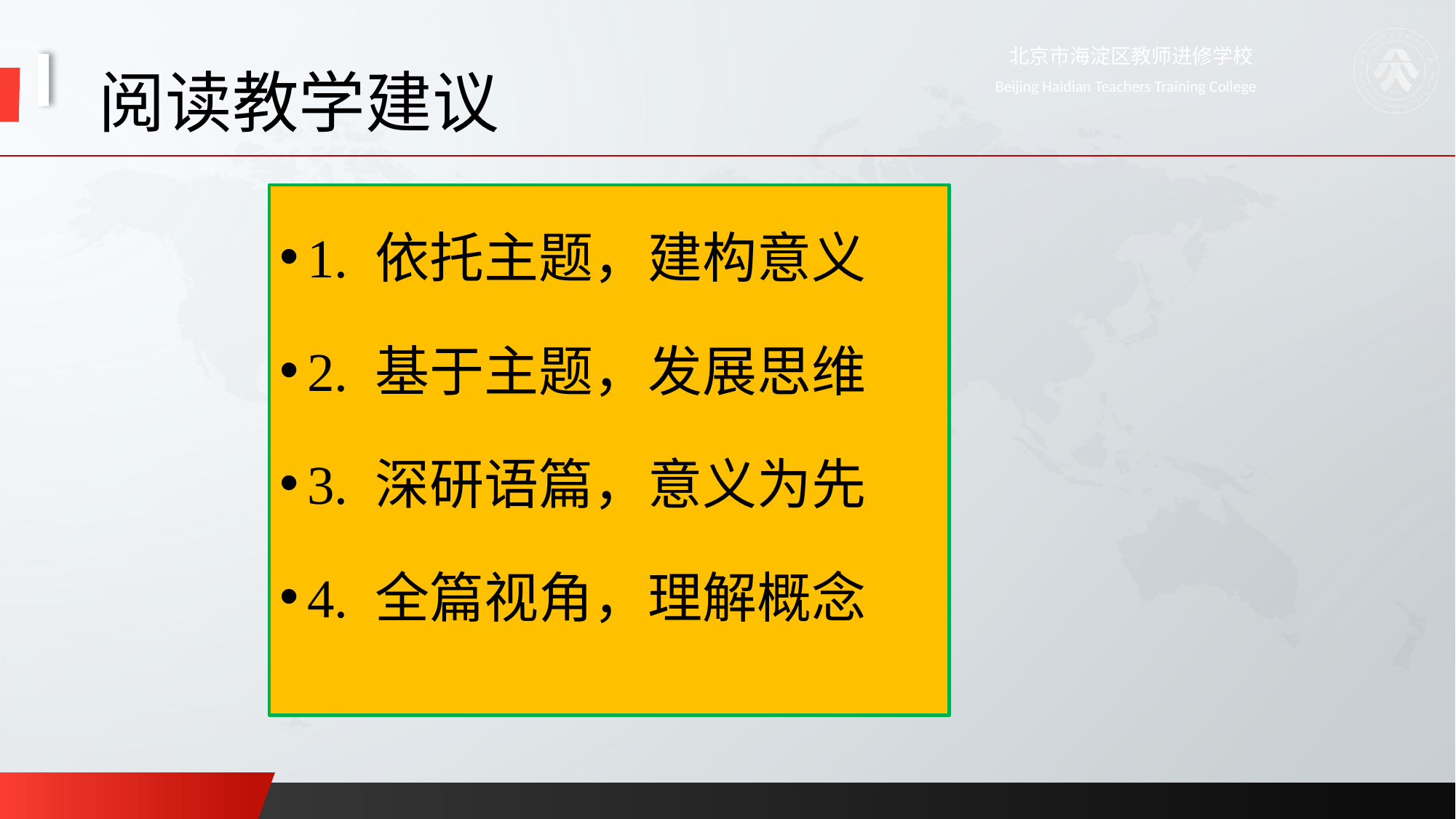

# 阅读教学建议
1. 依托主题，建构意义
2. 基于主题，发展思维
3. 深研语篇，意义为先
4. 全篇视角，理解概念